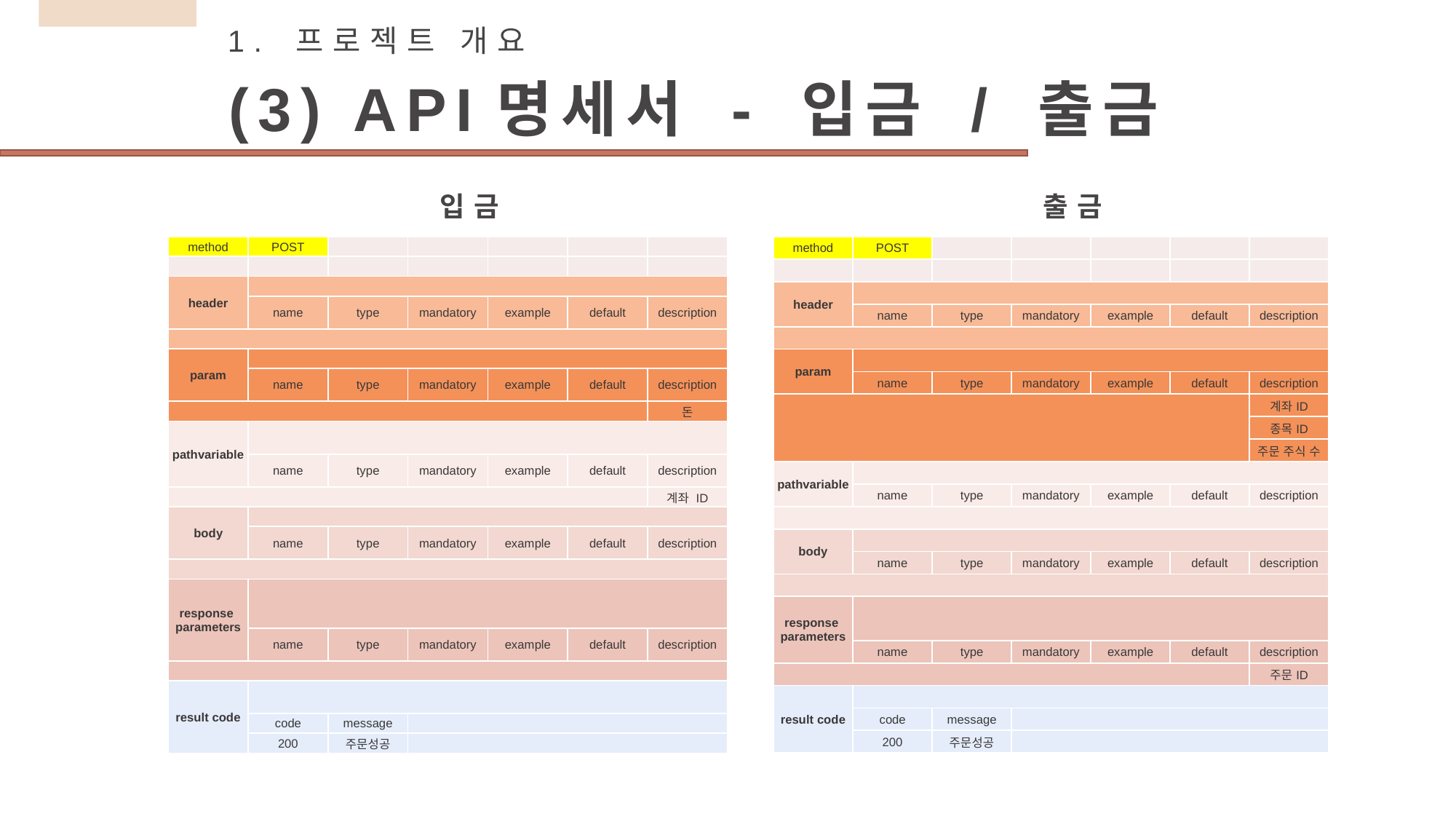

1. 프로젝트 개요
(3) API명세서 - 입금 / 출금

입금
출금
| method | POST |  |  |  |  |  |
| --- | --- | --- | --- | --- | --- | --- |
|  |  |  |  |  |  |  |
| header |  |  |  |  |  |  |
|  | name | type | mandatory | example | default | description |
|  |  |  |  |  |  |  |
| param |  |  |  |  |  |  |
|  | name | type | mandatory | example | default | description |
|  |  |  |  |  |  | 계좌ID |
|  |  |  |  |  |  | 종목ID |
|  |  |  |  |  |  | 주문 주식 수 |
| pathvariable |  |  |  |  |  |  |
|  | name | type | mandatory | example | default | description |
|  |  |  |  |  |  |  |
| body |  |  |  |  |  |  |
|  | name | type | mandatory | example | default | description |
|  |  |  |  |  |  |  |
| response parameters |  |  |  |  |  |  |
|  | name | type | mandatory | example | default | description |
|  |  |  |  |  |  | 주문ID |
| result code |  |  |  |  |  |  |
|  | code | message |  |  |  |  |
|  | 200 | 주문성공 |  |  |  |  |
| method | POST |  |  |  |  |  |
| --- | --- | --- | --- | --- | --- | --- |
|  |  |  |  |  |  |  |
| header |  |  |  |  |  |  |
|  | name | type | mandatory | example | default | description |
|  |  |  |  |  |  |  |
| param |  |  |  |  |  |  |
|  | name | type | mandatory | example | default | description |
|  |  |  |  |  |  | 돈 |
| pathvariable |  |  |  |  |  |  |
|  | name | type | mandatory | example | default | description |
|  |  |  |  |  |  | 계좌 ID |
| body |  |  |  |  |  |  |
|  | name | type | mandatory | example | default | description |
|  |  |  |  |  |  |  |
| response parameters |  |  |  |  |  |  |
|  | name | type | mandatory | example | default | description |
|  |  |  |  |  |  |  |
| result code |  |  |  |  |  |  |
|  | code | message |  |  |  |  |
|  | 200 | 주문성공 |  |  |  |  |